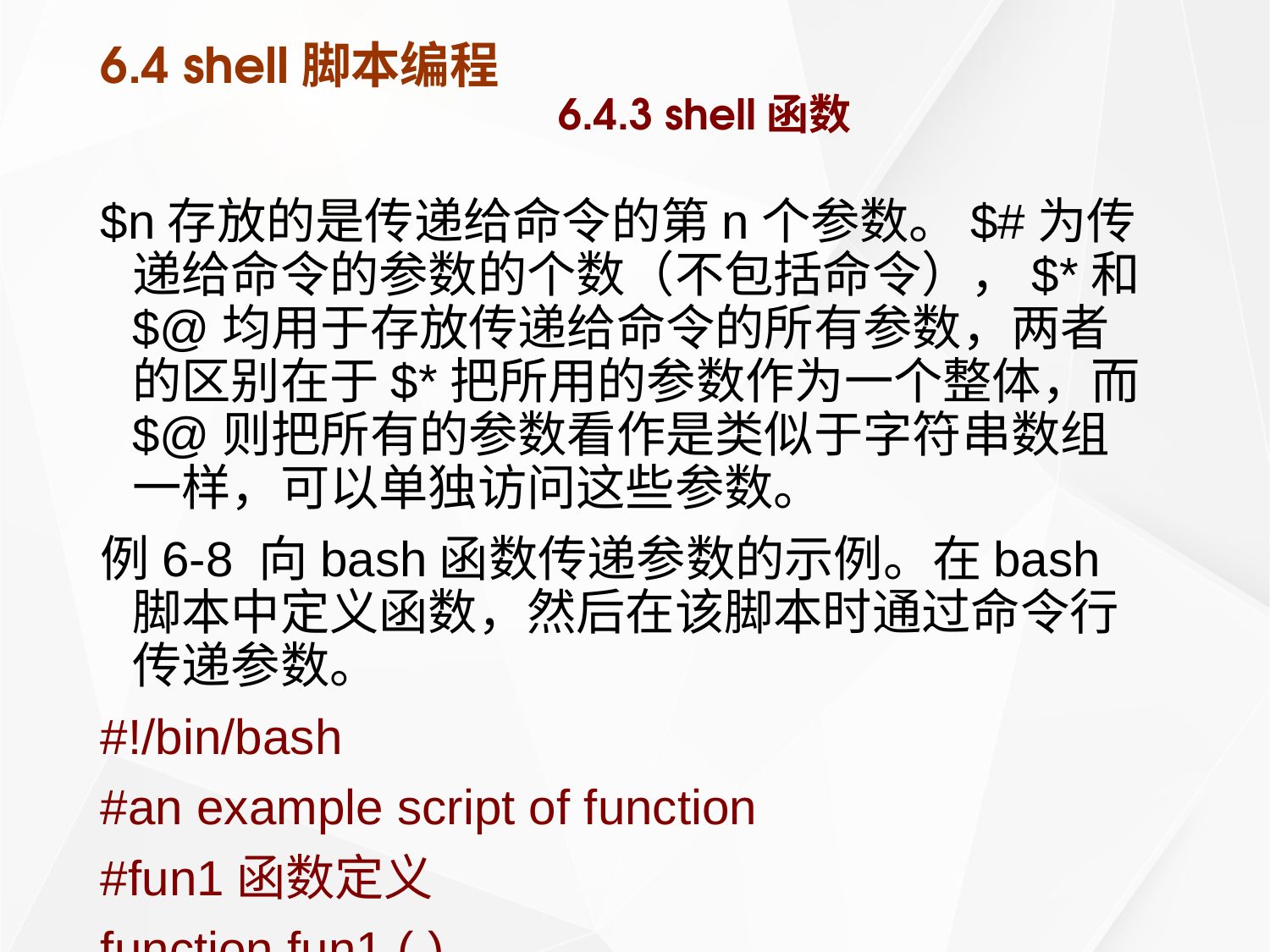

# 6.4 shell脚本编程 6.4.3 shell函数
$n存放的是传递给命令的第n个参数。$#为传递给命令的参数的个数（不包括命令），$*和$@均用于存放传递给命令的所有参数，两者的区别在于$*把所用的参数作为一个整体，而$@则把所有的参数看作是类似于字符串数组一样，可以单独访问这些参数。
例6-8 向bash函数传递参数的示例。在bash脚本中定义函数，然后在该脚本时通过命令行传递参数。
#!/bin/bash
#an example script of function
#fun1函数定义
function fun1 ( )
{
	echo "Your command is:$0 $*"